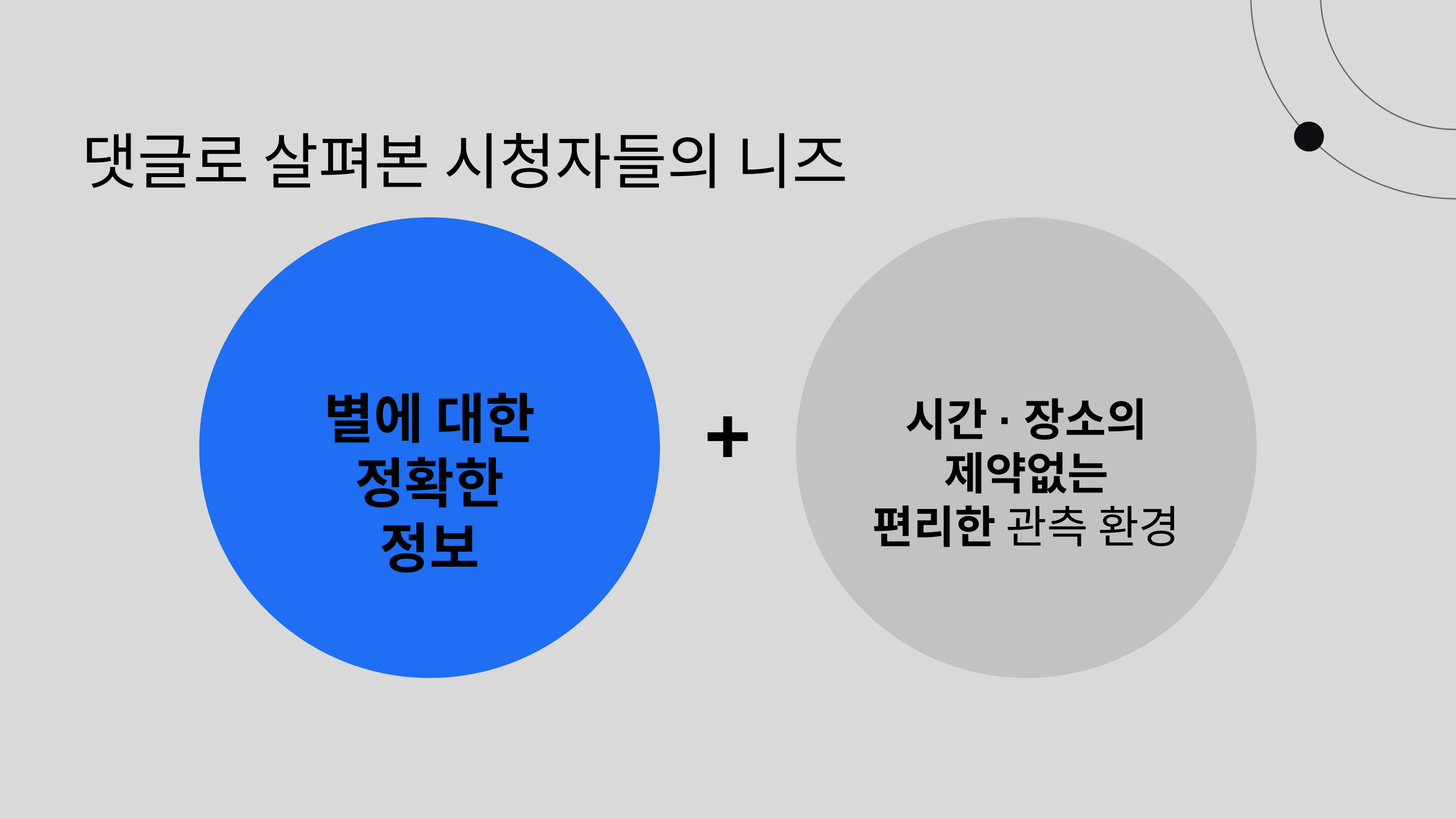

댓글로 살펴본 시청자들의 니즈

+
별에 대한
정확한 정보
시간·장소의 제약없는
편리한 관측 환경